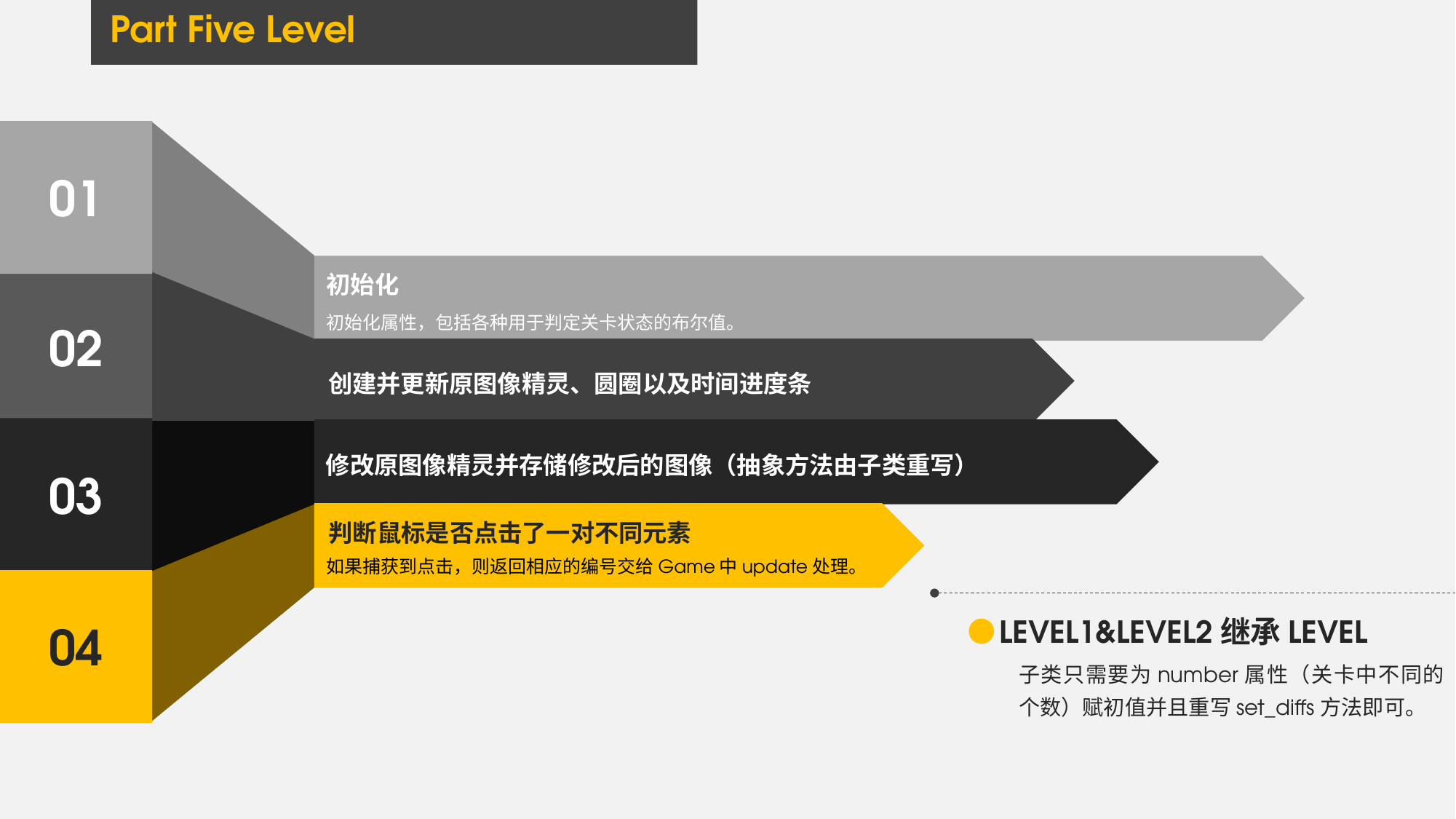

Part Five Level
01

初始化
初始化属性，包括各种用于判定关卡状态的布尔值。
02

创建并更新原图像精灵、圆圈以及时间进度条

03

修改原图像精灵并存储修改后的图像（抽象方法由子类重写）

判断鼠标是否点击了一对不同元素

如果捕获到点击，则返回相应的编号交给Game中update处理。
04
LEVEL1&LEVEL2继承LEVEL

子类只需要为number属性（关卡中不同的个数）赋初值并且重写set_diffs方法即可。